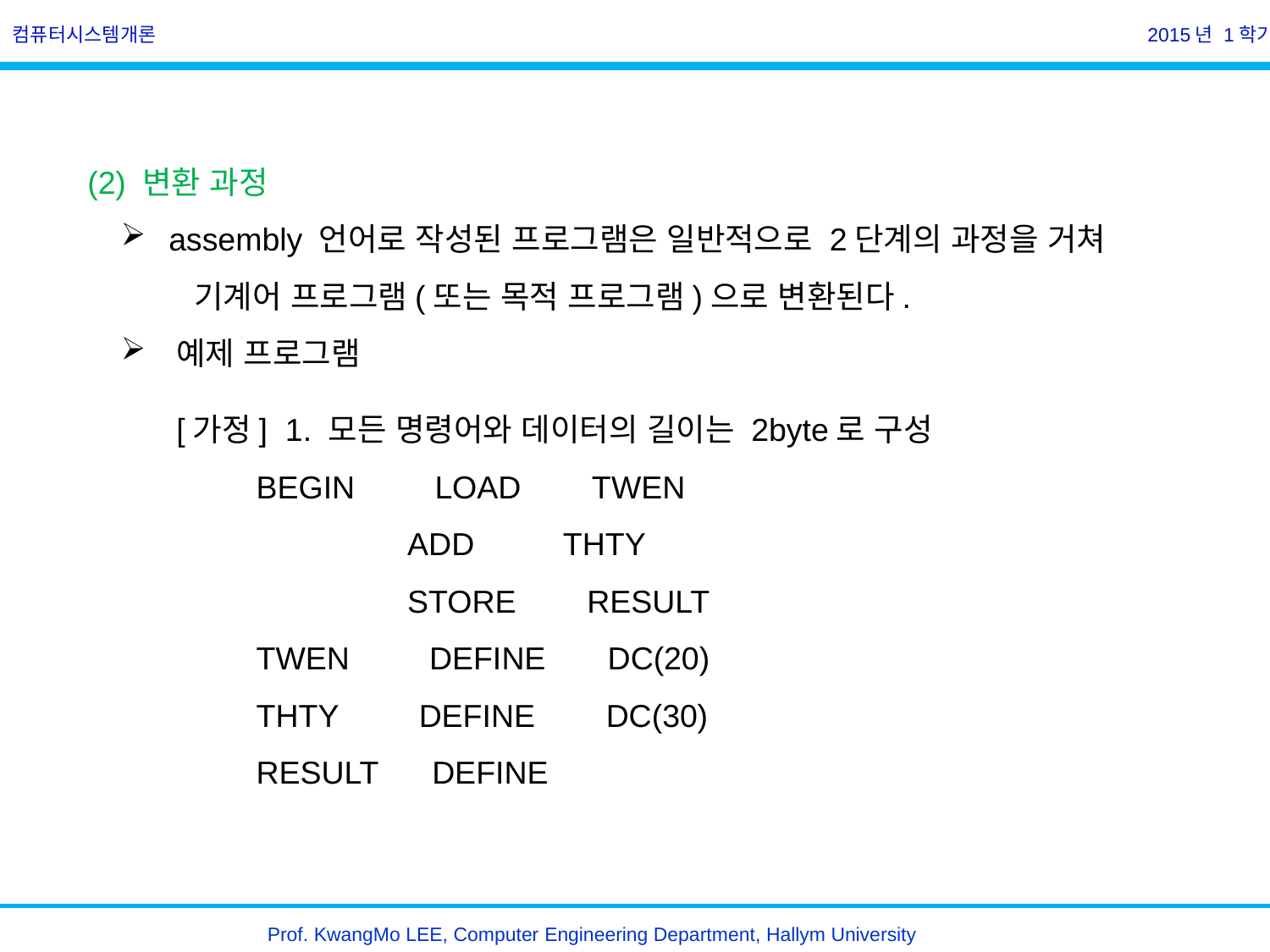

컴퓨터시스템개론
2015년 1학기
(2) 변환 과정
  assembly 언어로 작성된 프로그램은 일반적으로 2단계의 과정을 거쳐
    기계어 프로그램(또는 목적 프로그램)으로 변환된다.
  예제 프로그램
          [가정]  1. 모든 명령어와 데이터의 길이는 2byte로 구성
                   BEGIN         LOAD        TWEN
                                    ADD          THTY
                                    STORE        RESULT
                   TWEN         DEFINE       DC(20)
                   THTY         DEFINE        DC(30)
                   RESULT      DEFINE
Prof. KwangMo LEE, Computer Engineering Department, Hallym University